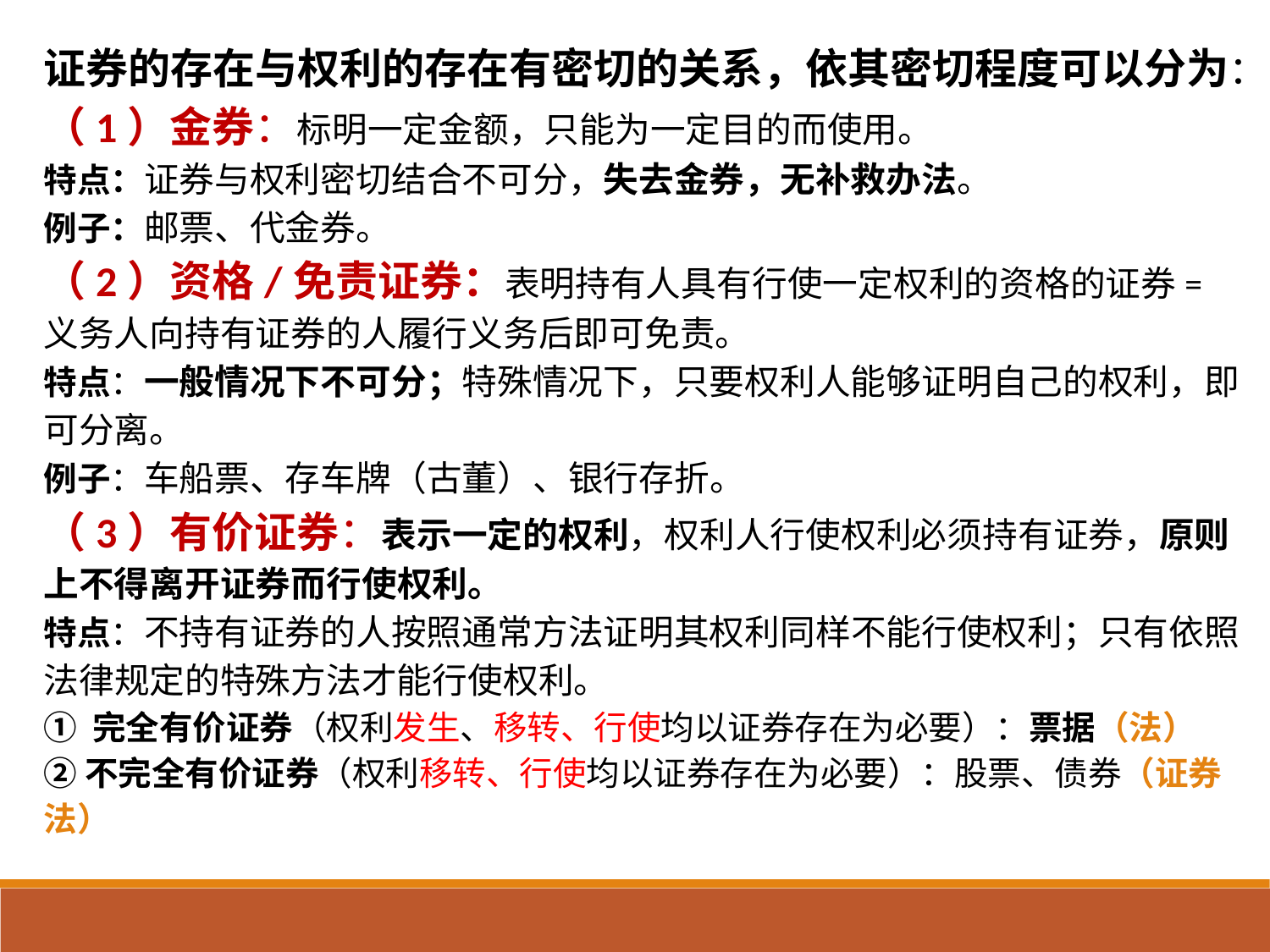

证券的存在与权利的存在有密切的关系，依其密切程度可以分为：
（1）金券：标明一定金额，只能为一定目的而使用。
特点：证券与权利密切结合不可分，失去金券，无补救办法。
例子：邮票、代金券。
（2）资格/免责证券：表明持有人具有行使一定权利的资格的证券=义务人向持有证券的人履行义务后即可免责。
特点：一般情况下不可分；特殊情况下，只要权利人能够证明自己的权利，即可分离。
例子：车船票、存车牌（古董）、银行存折。
（3）有价证券：表示一定的权利，权利人行使权利必须持有证券，原则上不得离开证券而行使权利。
特点：不持有证券的人按照通常方法证明其权利同样不能行使权利；只有依照法律规定的特殊方法才能行使权利。
① 完全有价证券（权利发生、移转、行使均以证券存在为必要）：票据（法）
②不完全有价证券（权利移转、行使均以证券存在为必要）：股票、债券（证券法）